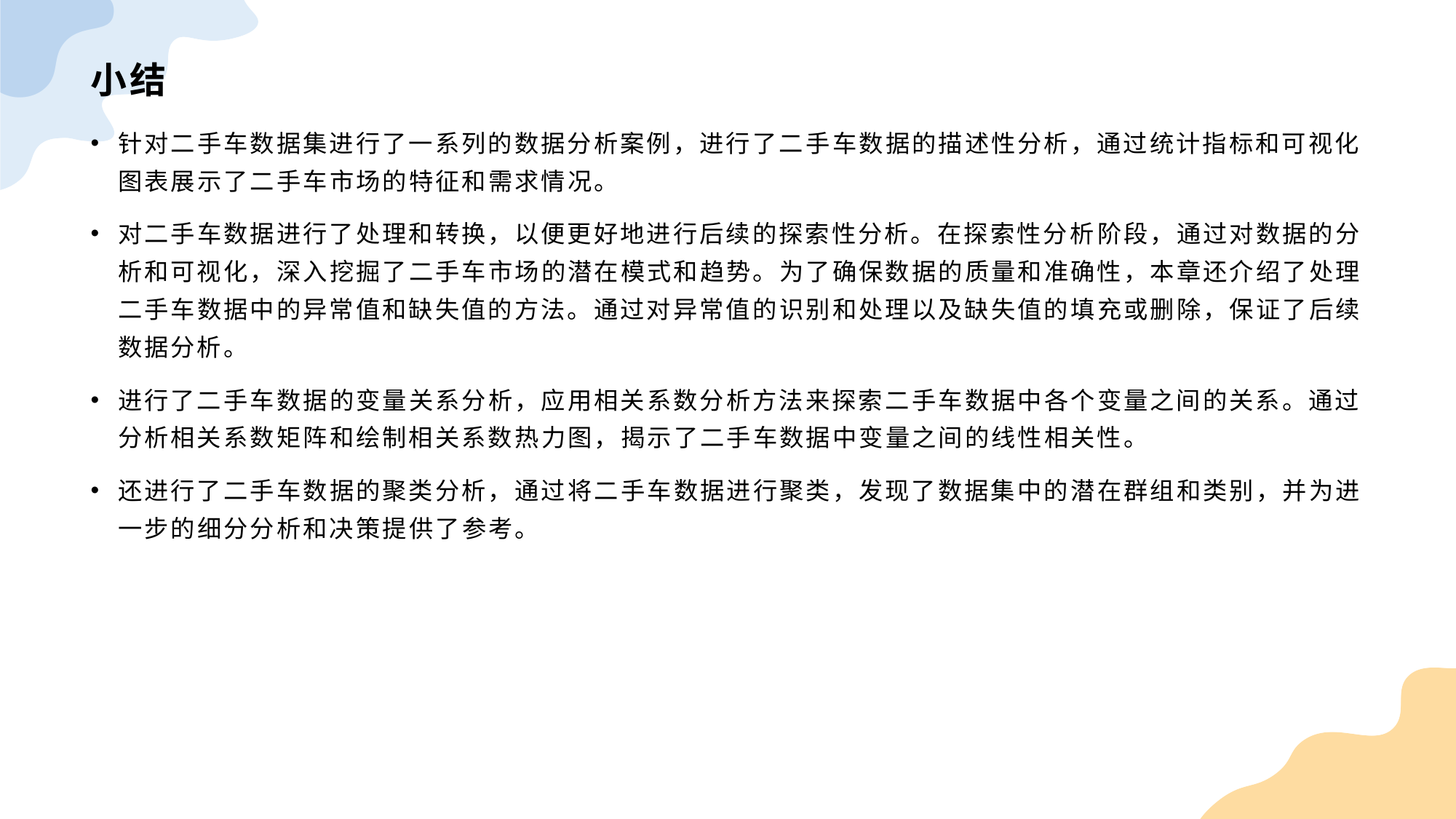

# 小结
针对二手车数据集进行了一系列的数据分析案例，进行了二手车数据的描述性分析，通过统计指标和可视化图表展示了二手车市场的特征和需求情况。
对二手车数据进行了处理和转换，以便更好地进行后续的探索性分析。在探索性分析阶段，通过对数据的分析和可视化，深入挖掘了二手车市场的潜在模式和趋势。为了确保数据的质量和准确性，本章还介绍了处理二手车数据中的异常值和缺失值的方法。通过对异常值的识别和处理以及缺失值的填充或删除，保证了后续数据分析。
进行了二手车数据的变量关系分析，应用相关系数分析方法来探索二手车数据中各个变量之间的关系。通过分析相关系数矩阵和绘制相关系数热力图，揭示了二手车数据中变量之间的线性相关性。
还进行了二手车数据的聚类分析，通过将二手车数据进行聚类，发现了数据集中的潜在群组和类别，并为进一步的细分分析和决策提供了参考。